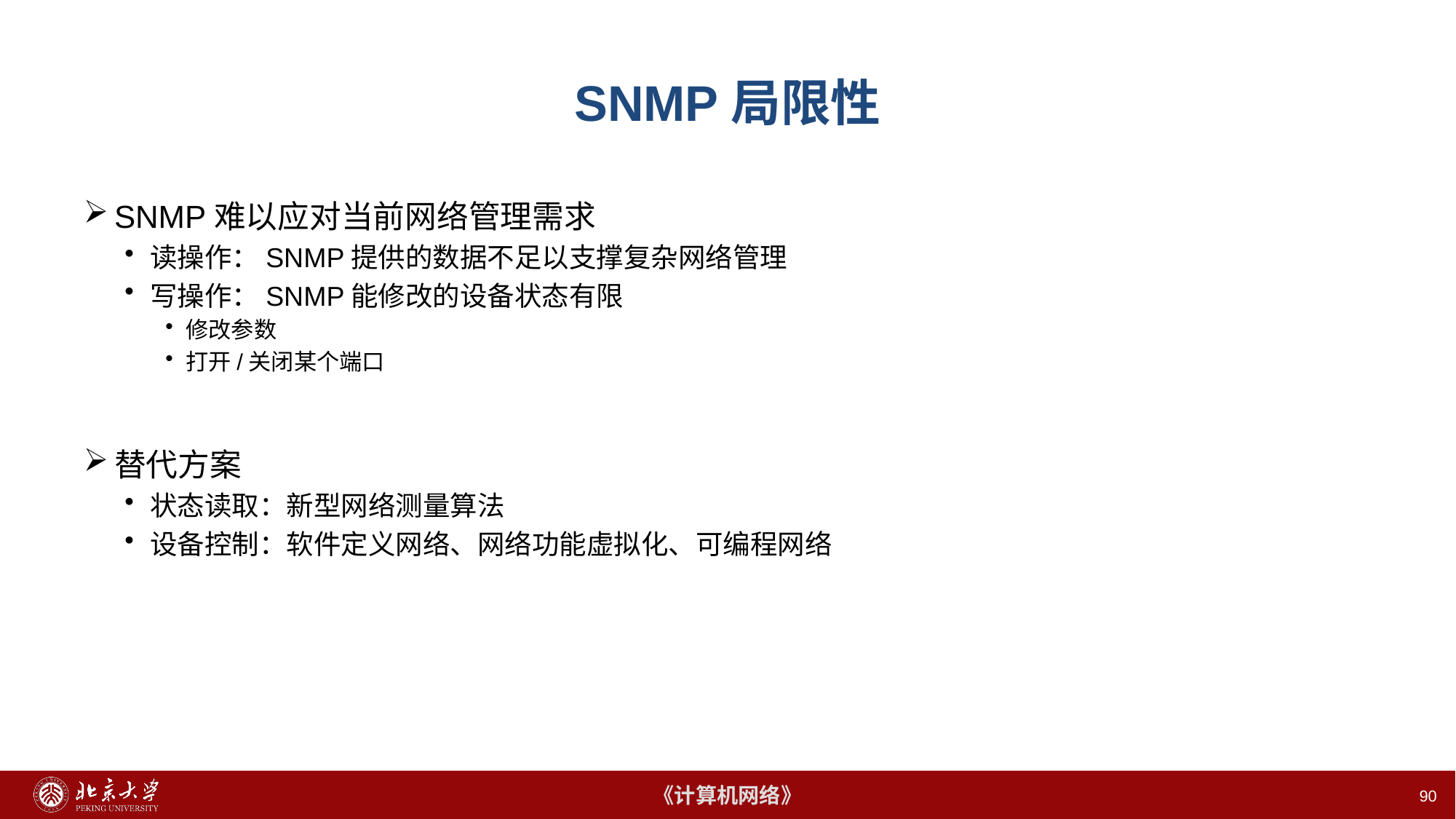

# SNMP局限性
SNMP难以应对当前网络管理需求
读操作：SNMP提供的数据不足以支撑复杂网络管理
写操作：SNMP能修改的设备状态有限
修改参数
打开/关闭某个端口

替代方案
状态读取：新型网络测量算法
设备控制：软件定义网络、网络功能虚拟化、可编程网络
90